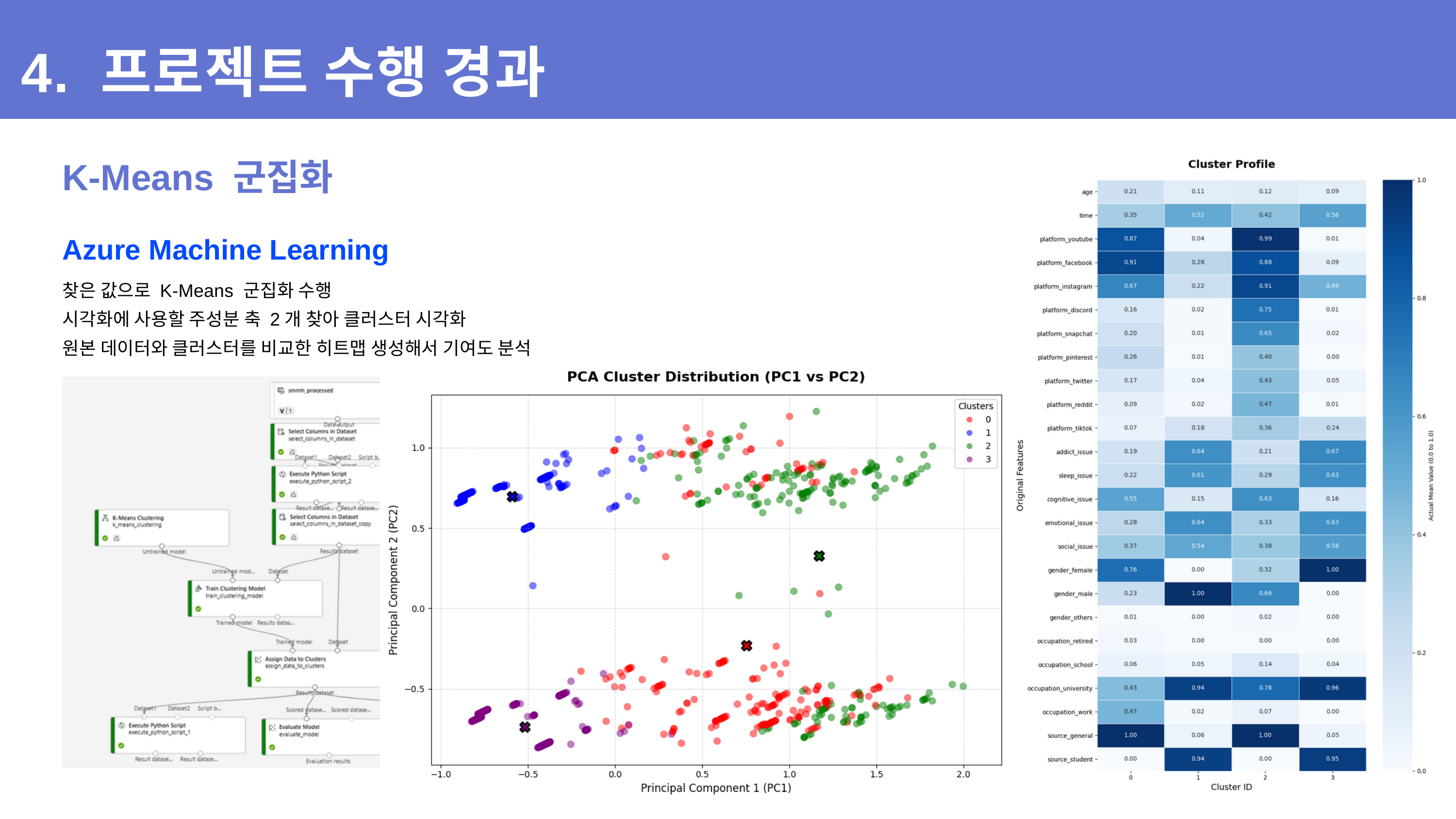

4. 프로젝트 수행 경과
K-Means 군집화

Azure Machine Learning
찾은 값으로 K-Means 군집화 수행
시각화에 사용할 주성분 축 2개 찾아 클러스터 시각화
원본 데이터와 클러스터를 비교한 히트맵 생성해서 기여도 분석